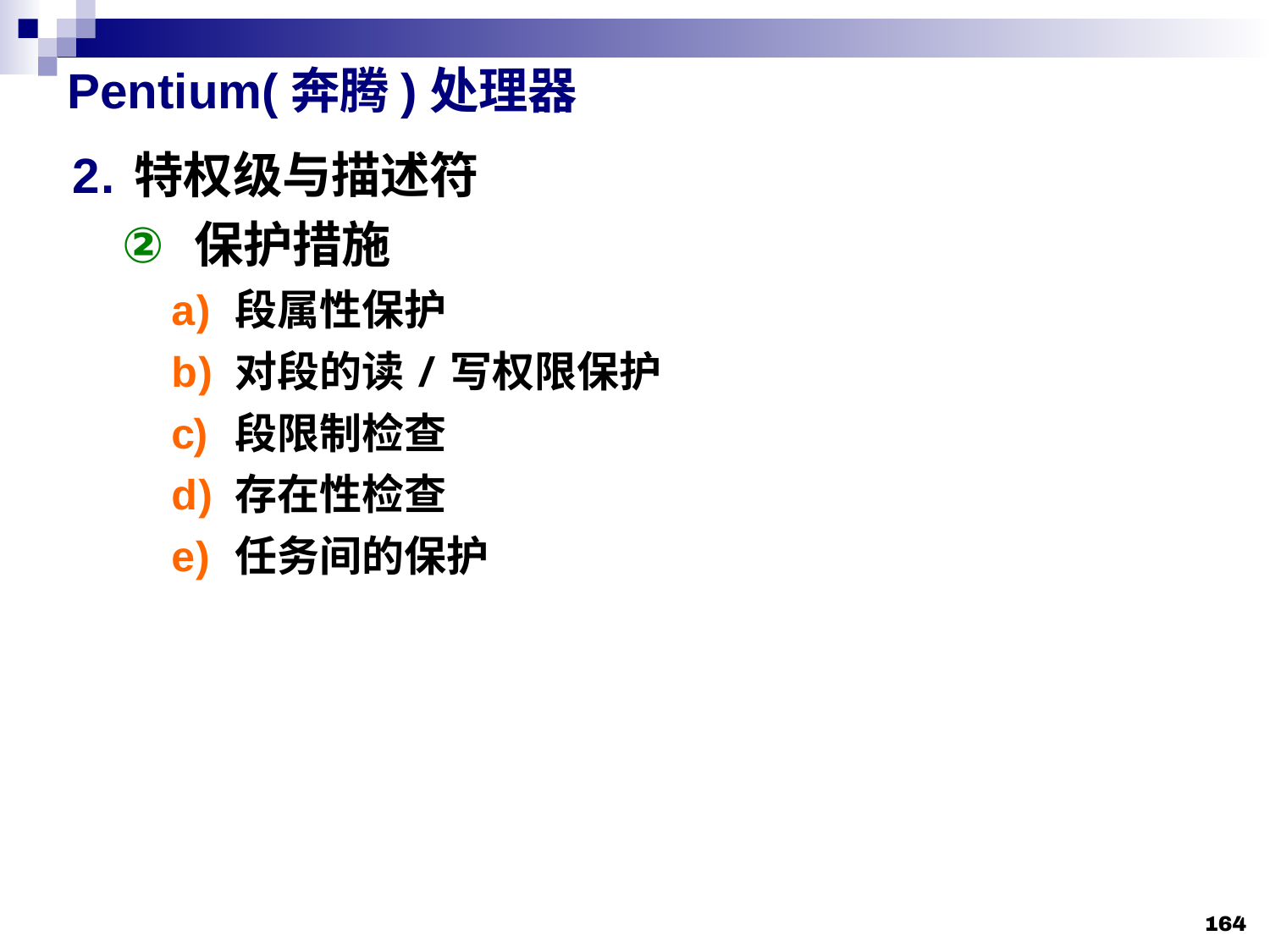

# Pentium(奔腾)处理器
特权级与描述符
保护措施
段属性保护
对段的读/写权限保护
段限制检查
存在性检查
任务间的保护
164